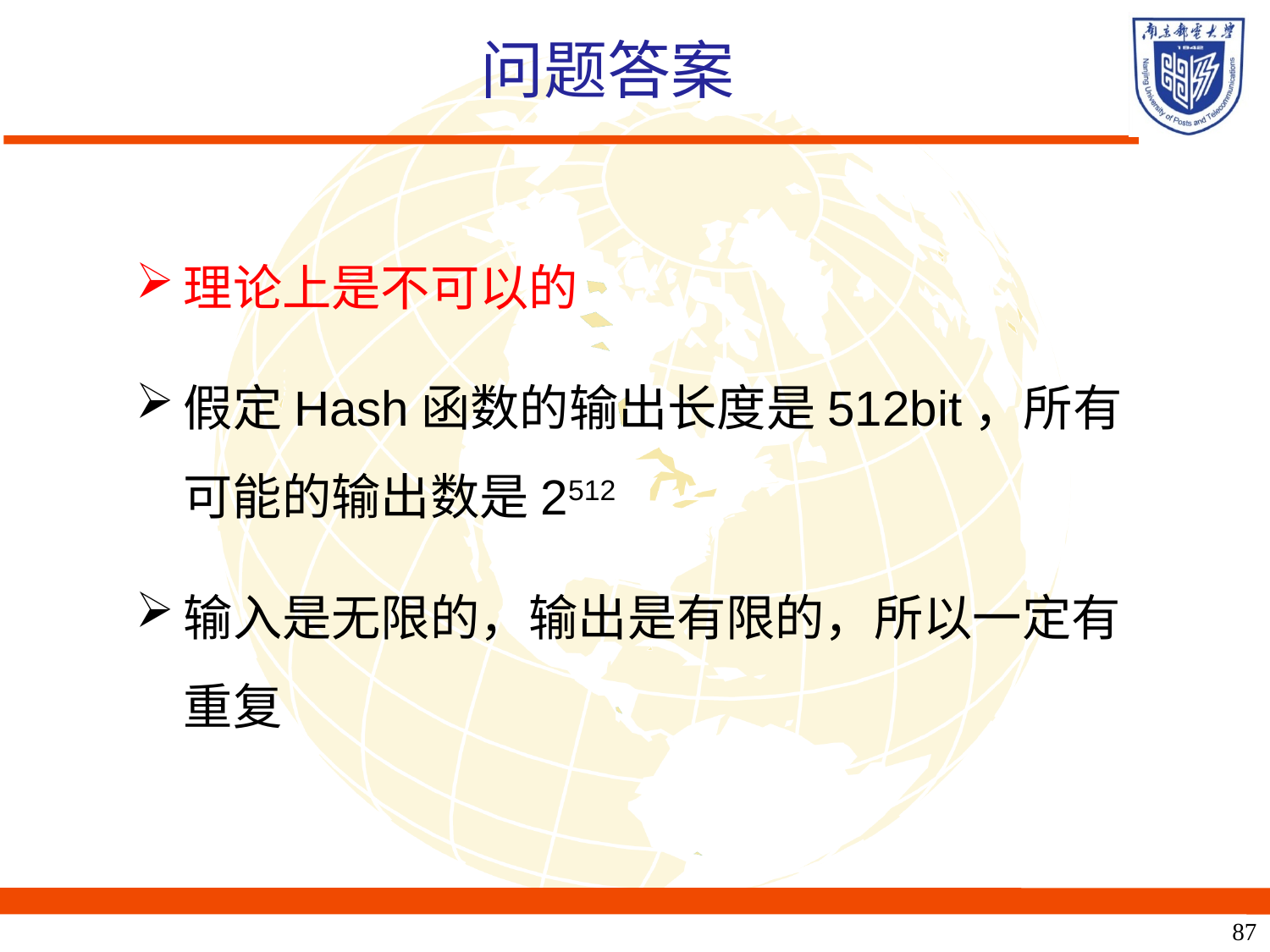

# 问题答案
理论上是不可以的
假定Hash函数的输出长度是512bit，所有可能的输出数是2512
输入是无限的，输出是有限的，所以一定有重复
87